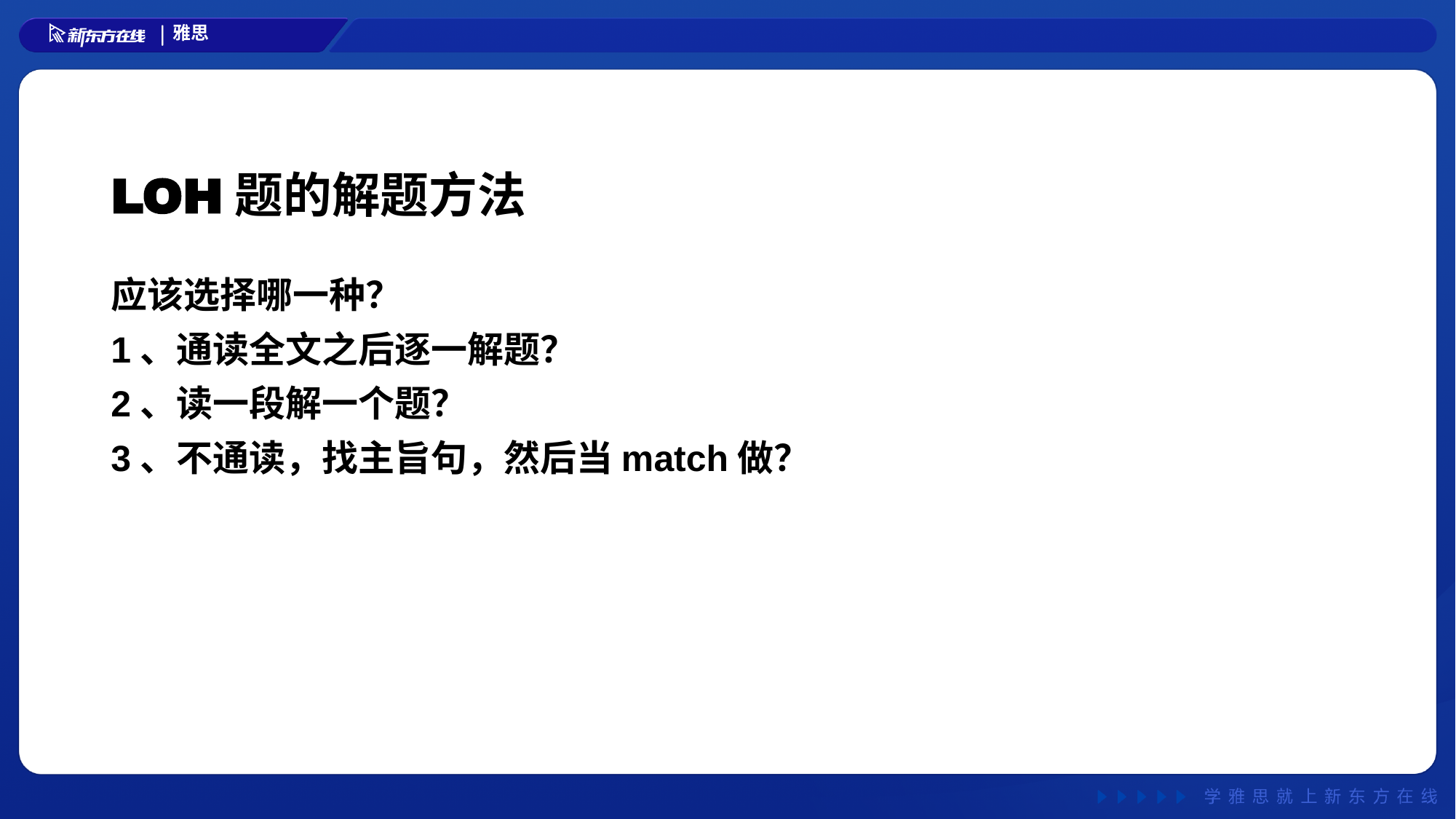

# LOH题的解题方法
应该选择哪一种？
1、通读全文之后逐一解题？
2、读一段解一个题？
3、不通读，找主旨句，然后当match做？